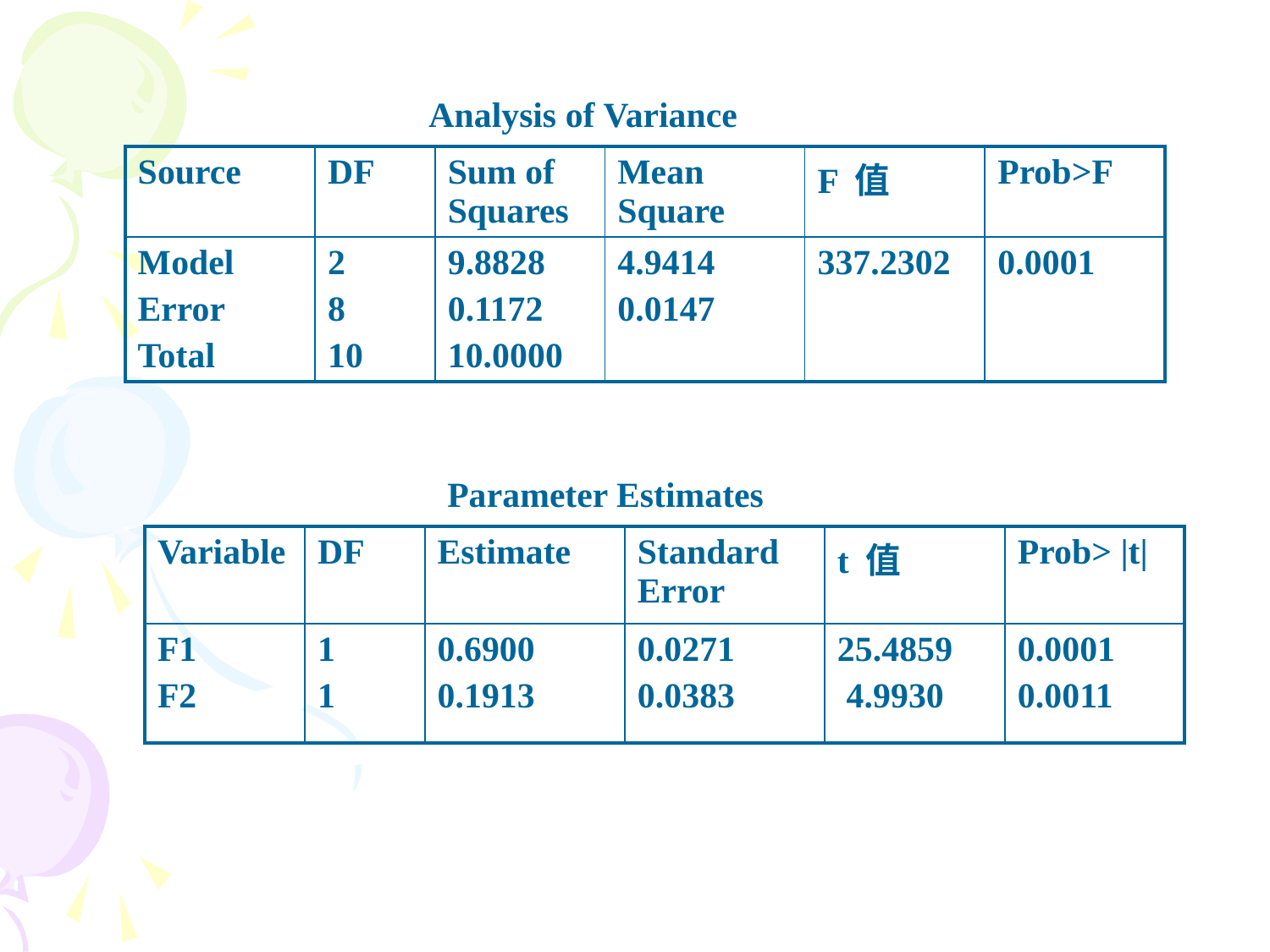

Analysis of Variance
| Source | DF | Sum of Squares | Mean Square | F 值 | Prob>F |
| --- | --- | --- | --- | --- | --- |
| Model Error Total | 2 8 10 | 9.8828 0.1172 10.0000 | 4.9414 0.0147 | 337.2302 | 0.0001 |

Parameter Estimates
| Variable | DF | Estimate | Standard Error | t 值 | Prob> |t| |
| --- | --- | --- | --- | --- | --- |
| F1 F2 | 1 1 | 0.6900 0.1913 | 0.0271 0.0383 | 25.4859 4.9930 | 0.0001 0.0011 |